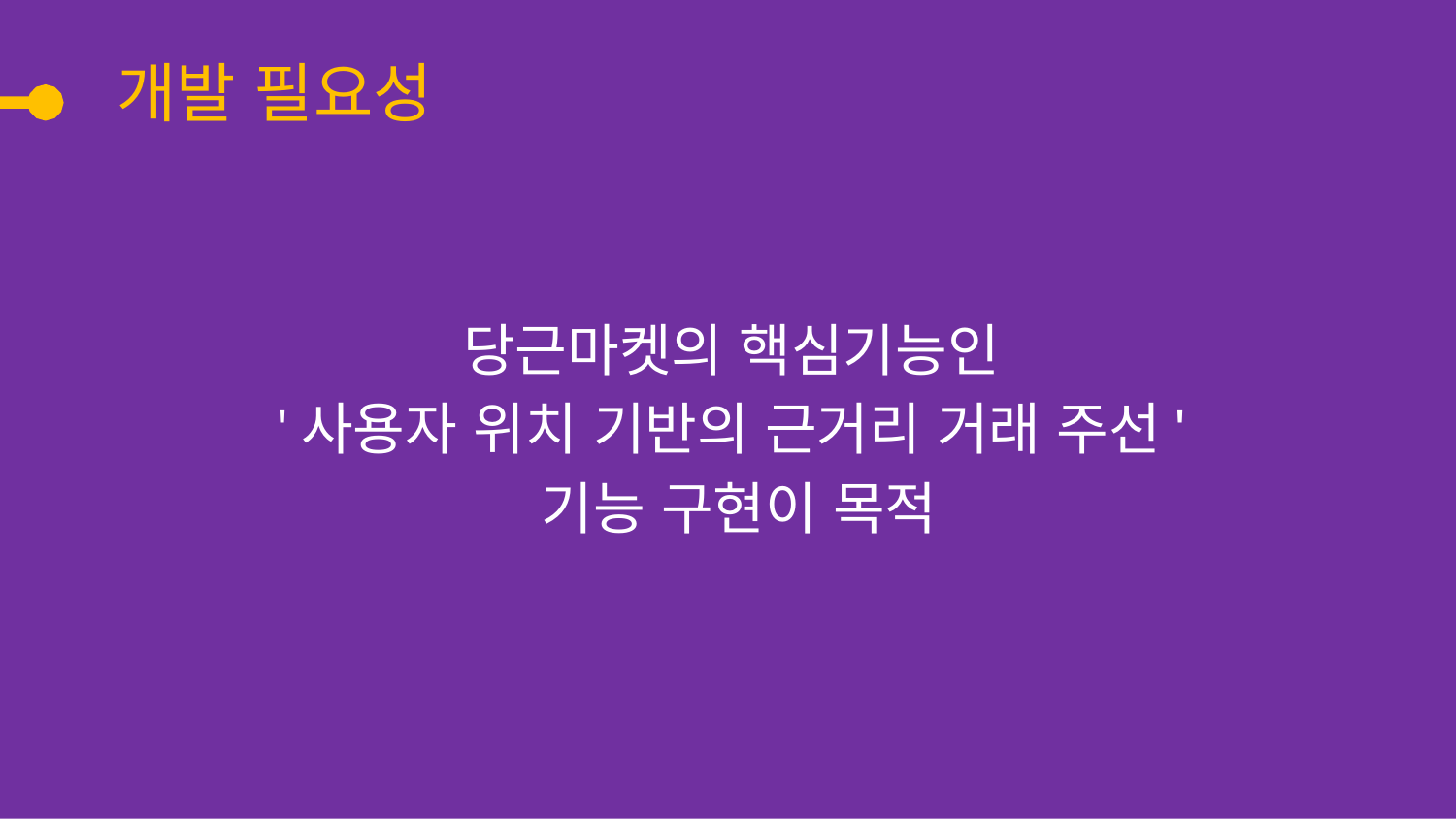

개발 필요성
당근마켓의 핵심기능인
'사용자 위치 기반의 근거리 거래 주선'
기능 구현이 목적